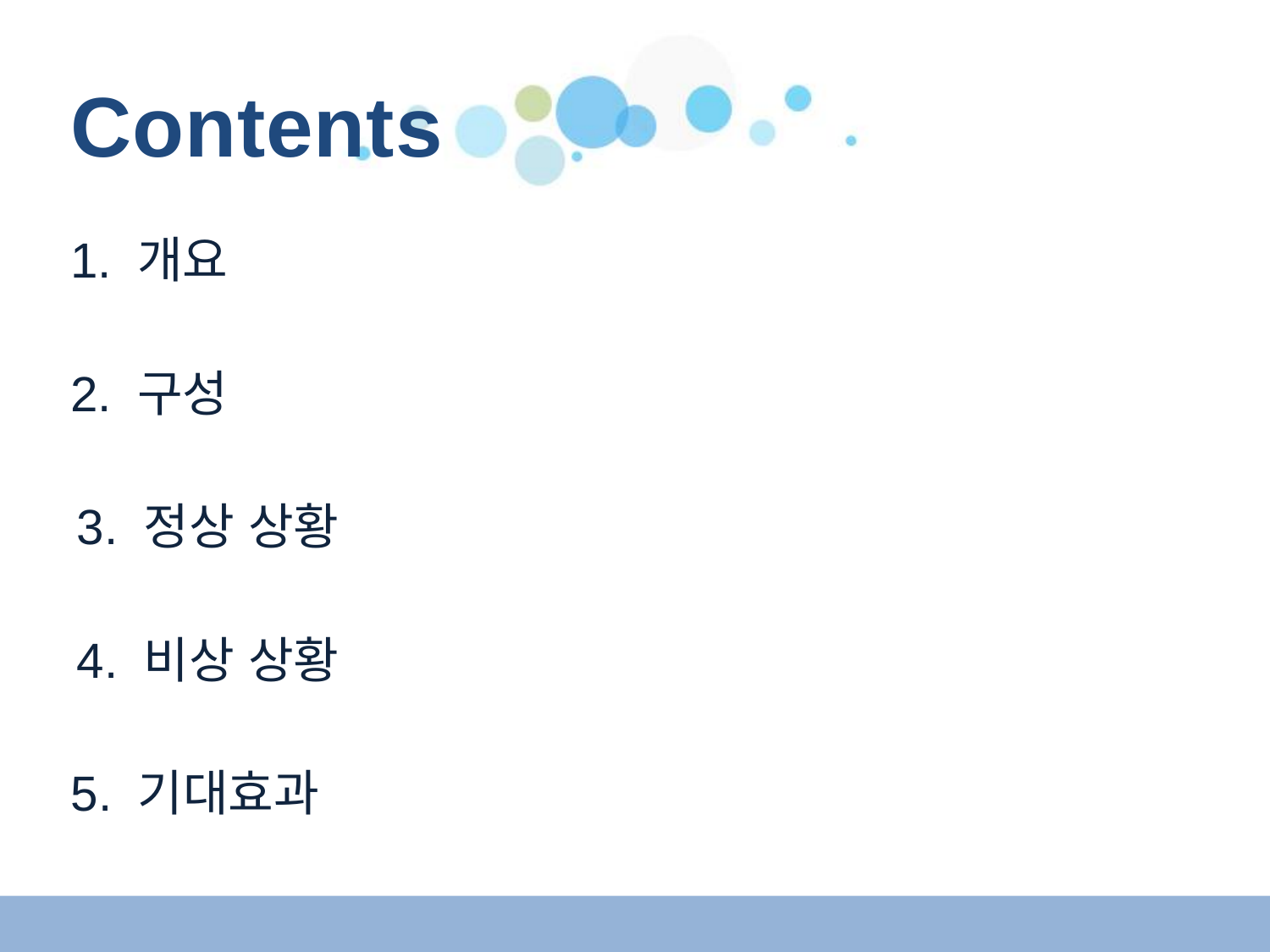

Contents
1. 개요
2. 구성
3. 정상 상황
4. 비상 상황
5. 기대효과